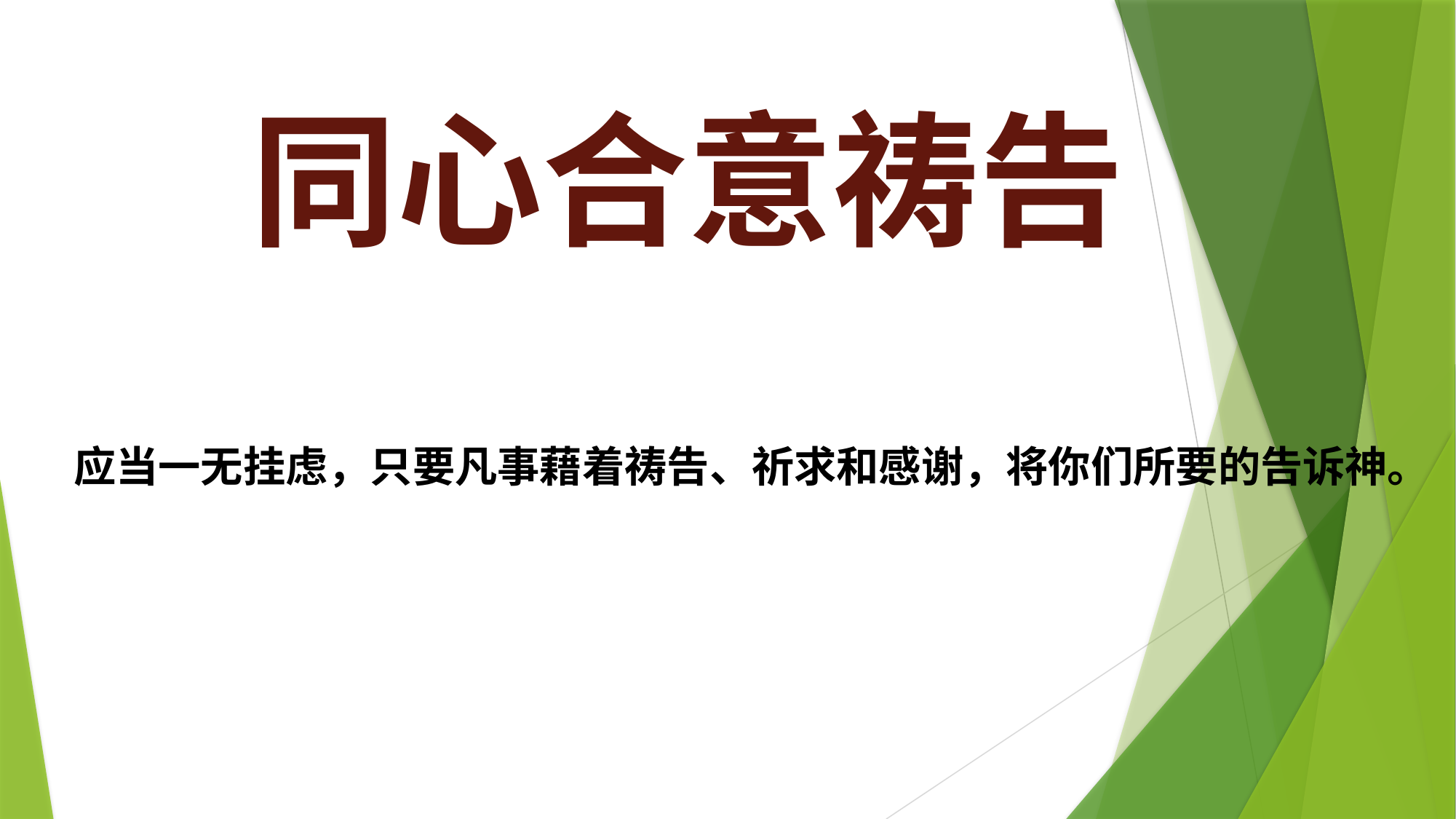

同心合意祷告
应当一无挂虑，只要凡事藉着祷告、祈求和感谢，将你们所要的告诉神。